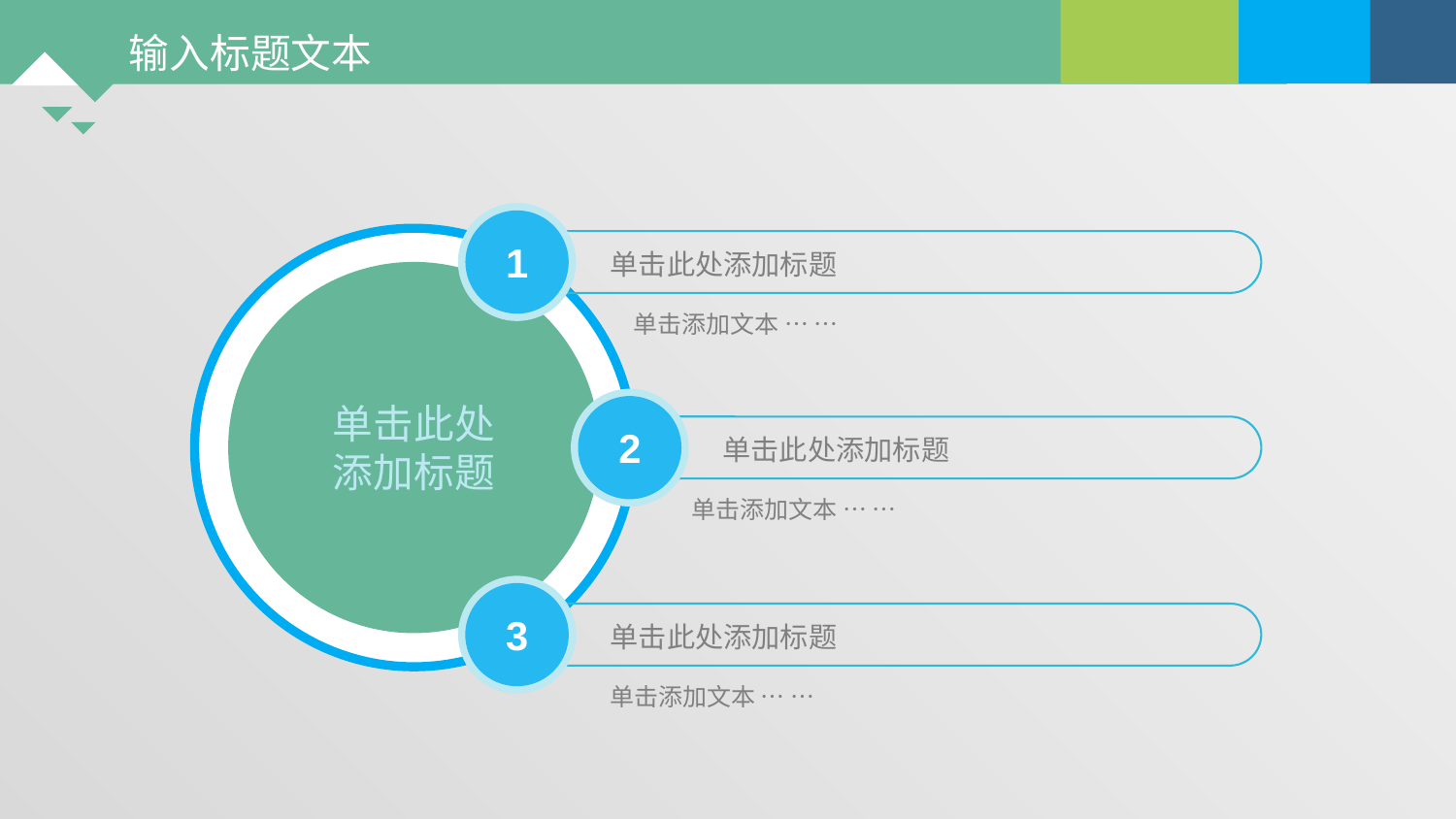

1

单击此处添加标题

单击此处添加标题
单击添加文本 … …

2

单击此处添加标题
单击添加文本 … …

3

单击此处添加标题
单击添加文本 … …